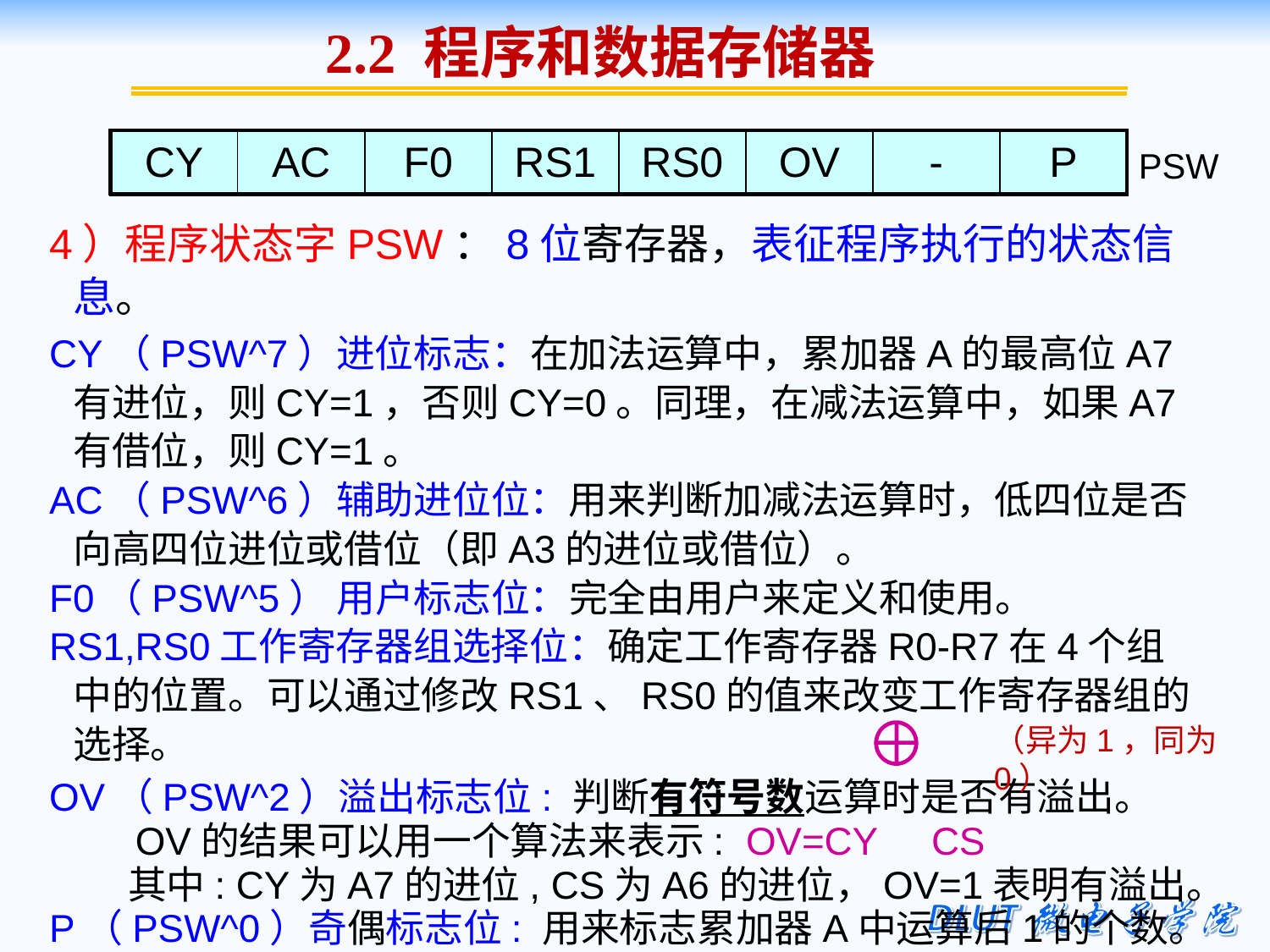

2.2 程序和数据存储器
| CY | AC | F0 | RS1 | RS0 | OV | - | P |
| --- | --- | --- | --- | --- | --- | --- | --- |
PSW
4）程序状态字PSW：8位寄存器，表征程序执行的状态信息。
CY（PSW^7）进位标志：在加法运算中，累加器A的最高位A7有进位，则CY=1，否则CY=0。同理，在减法运算中，如果A7有借位，则CY=1。
AC（PSW^6）辅助进位位：用来判断加减法运算时，低四位是否向高四位进位或借位（即A3的进位或借位）。
F0（PSW^5） 用户标志位：完全由用户来定义和使用。
RS1,RS0工作寄存器组选择位：确定工作寄存器R0-R7在4个组中的位置。可以通过修改RS1、RS0的值来改变工作寄存器组的选择。
OV（PSW^2）溢出标志位: 判断有符号数运算时是否有溢出。
        OV的结果可以用一个算法来表示:  OV=CY     CS
        其中: CY为A7的进位, CS为A6的进位，OV=1表明有溢出。
P（PSW^0）奇偶标志位: 用来标志累加器A中运算后1的个数。
         当P=1时，表明A中1的个数为奇数个，反之为偶数个。

（异为1，同为0）